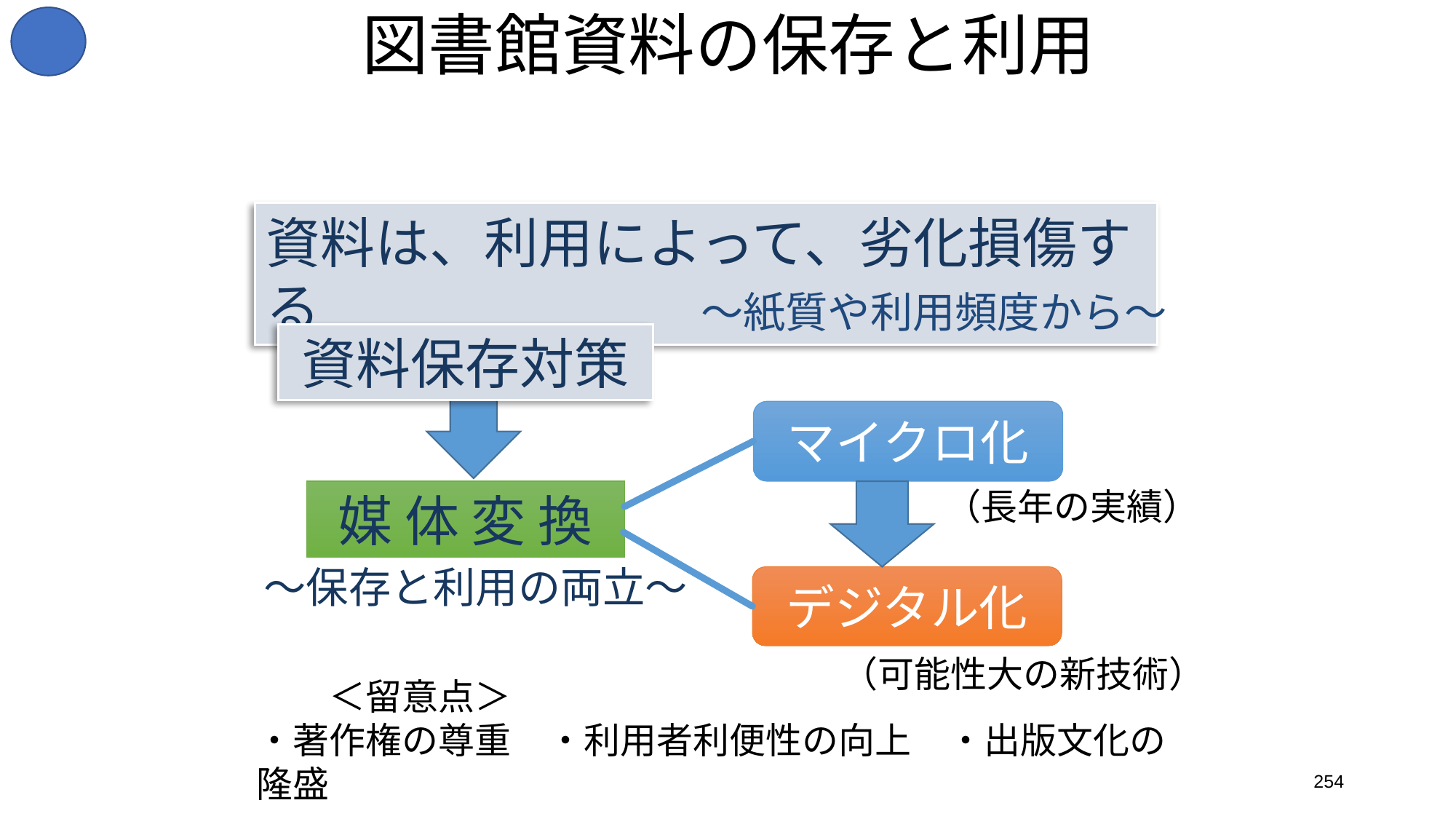

# 図書館資料の保存と利用

資料は、利用によって、劣化損傷する
～紙質や利用頻度から～

資料保存対策
マイクロ化
（長年の実績）

媒 体 変 換
～保存と利用の両立～
デジタル化
（可能性大の新技術）
　　＜留意点＞
・著作権の尊重　・利用者利便性の向上　・出版文化の隆盛
254
254